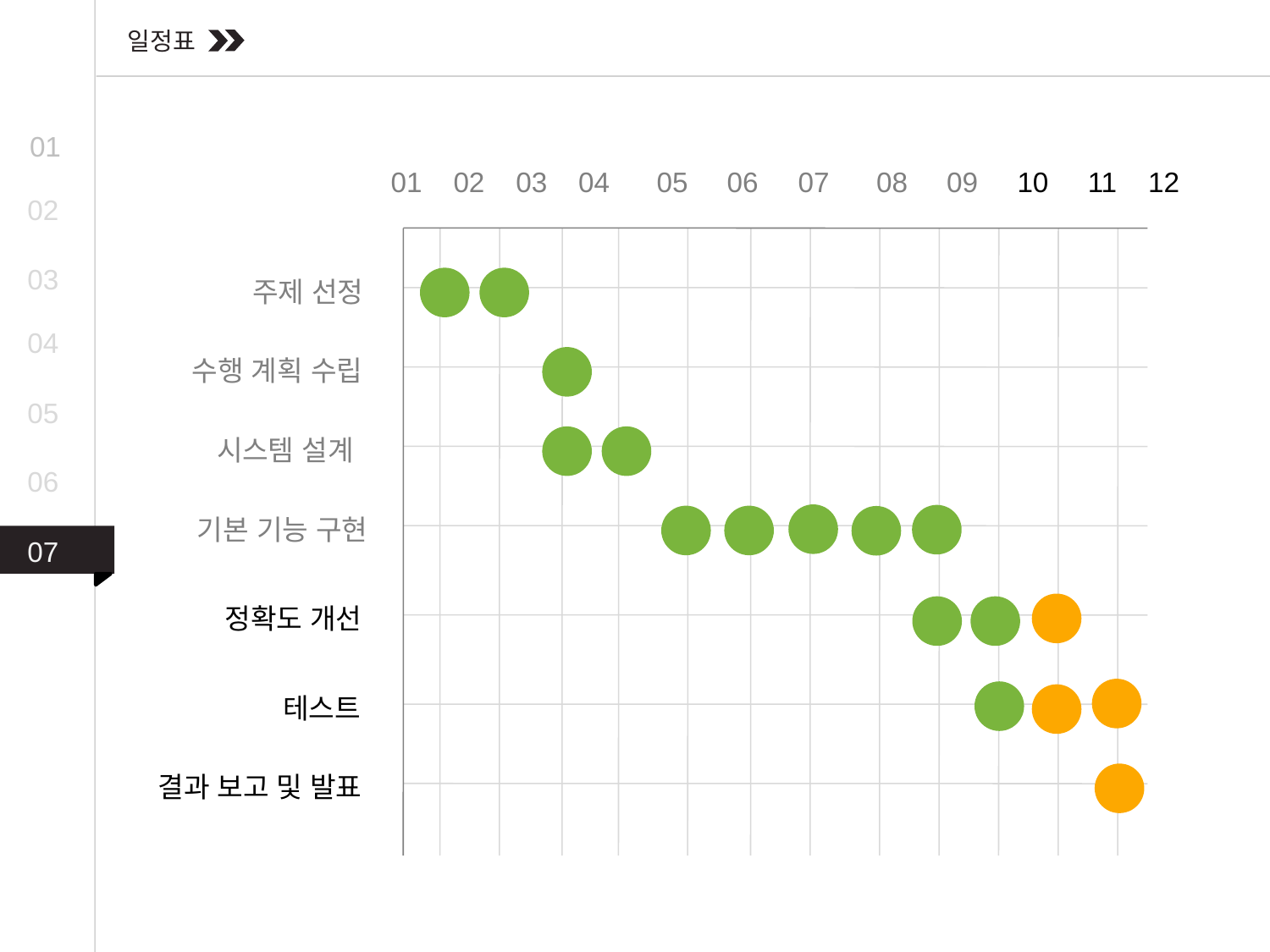

일정표

01
01    02    03    04      05     06     07      08     09     10     11    12
02
03

주제 선정
04

수행 계획 수립
05

시스템 설계
06

기본 기능 구현

07

정확도 개선

테스트

결과 보고 및 발표